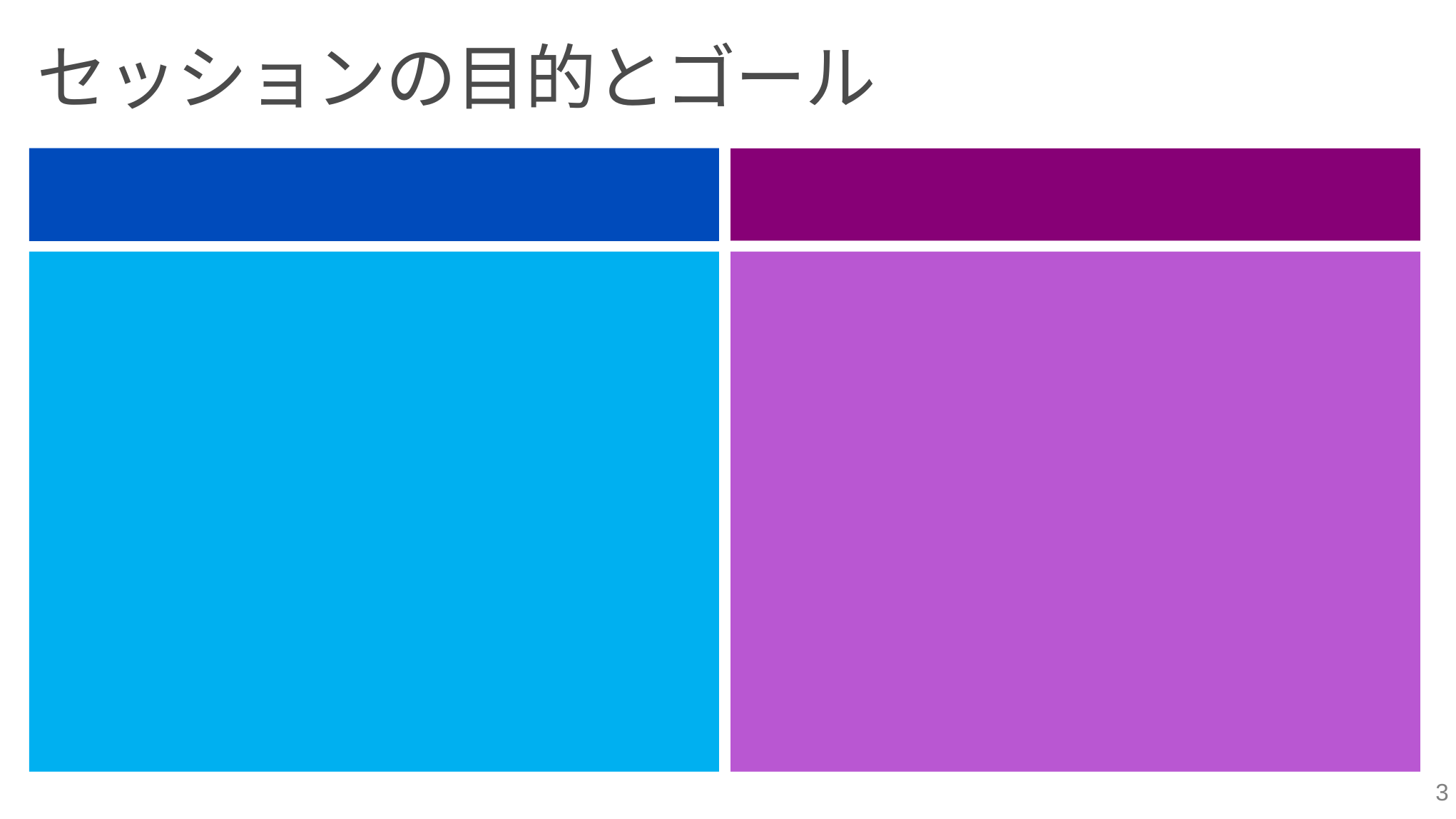

# セッションの目的とゴール
OBVECTIVE
GOAL
SQL Server 2014 を今後のビジネスにご活用頂けるよう、新機能の仕組みや実装方法、開発時のノウハウを紹介する
少しでも多くの方に SQL Server 2014 にご興味を持って頂く
SQL Server 2014 の新機能をご理解頂くとともに、すぐにでも使いたくなるよう SQL Server 2014 の実力を体感して頂くこと
活用方法やその利用シナリオを思い描けるようなって頂くこと
3